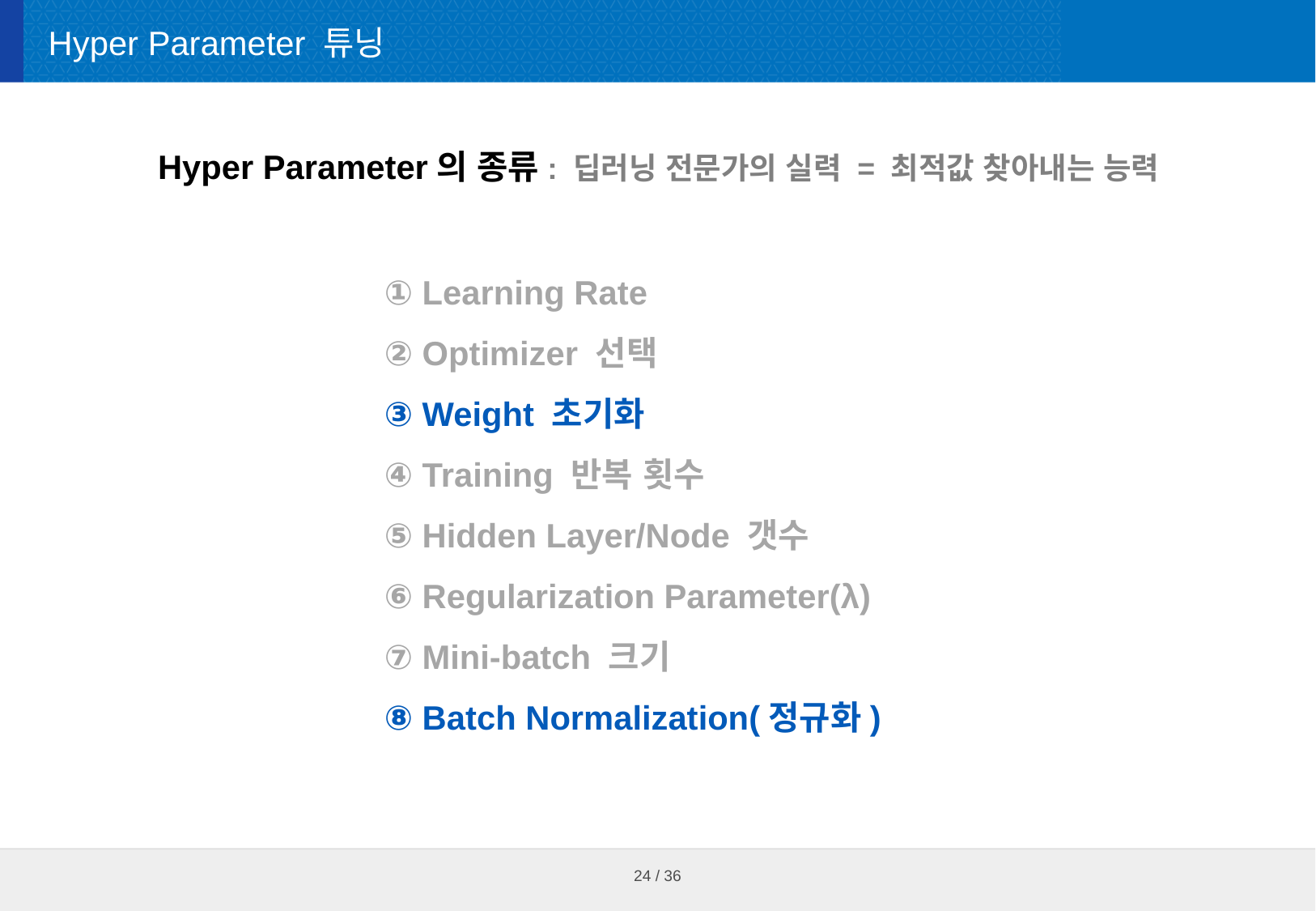

# Hyper Parameter 튜닝
Hyper Parameter의 종류: 딥러닝 전문가의 실력 = 최적값 찾아내는 능력
① Learning Rate
② Optimizer 선택
③ Weight 초기화
④ Training 반복 횟수
⑤ Hidden Layer/Node 갯수
⑥ Regularization Parameter
⑦ Mini-batch 크기
⑧ Batch Normalization(정규화)
① Learning Rate
② Optimizer 선택
③ Weight 초기화
④ Training 반복 횟수
⑤ Hidden Layer/Node 갯수
⑥ Regularization Parameter(λ)
⑦ Mini-batch 크기
⑧ Batch Normalization(정규화)